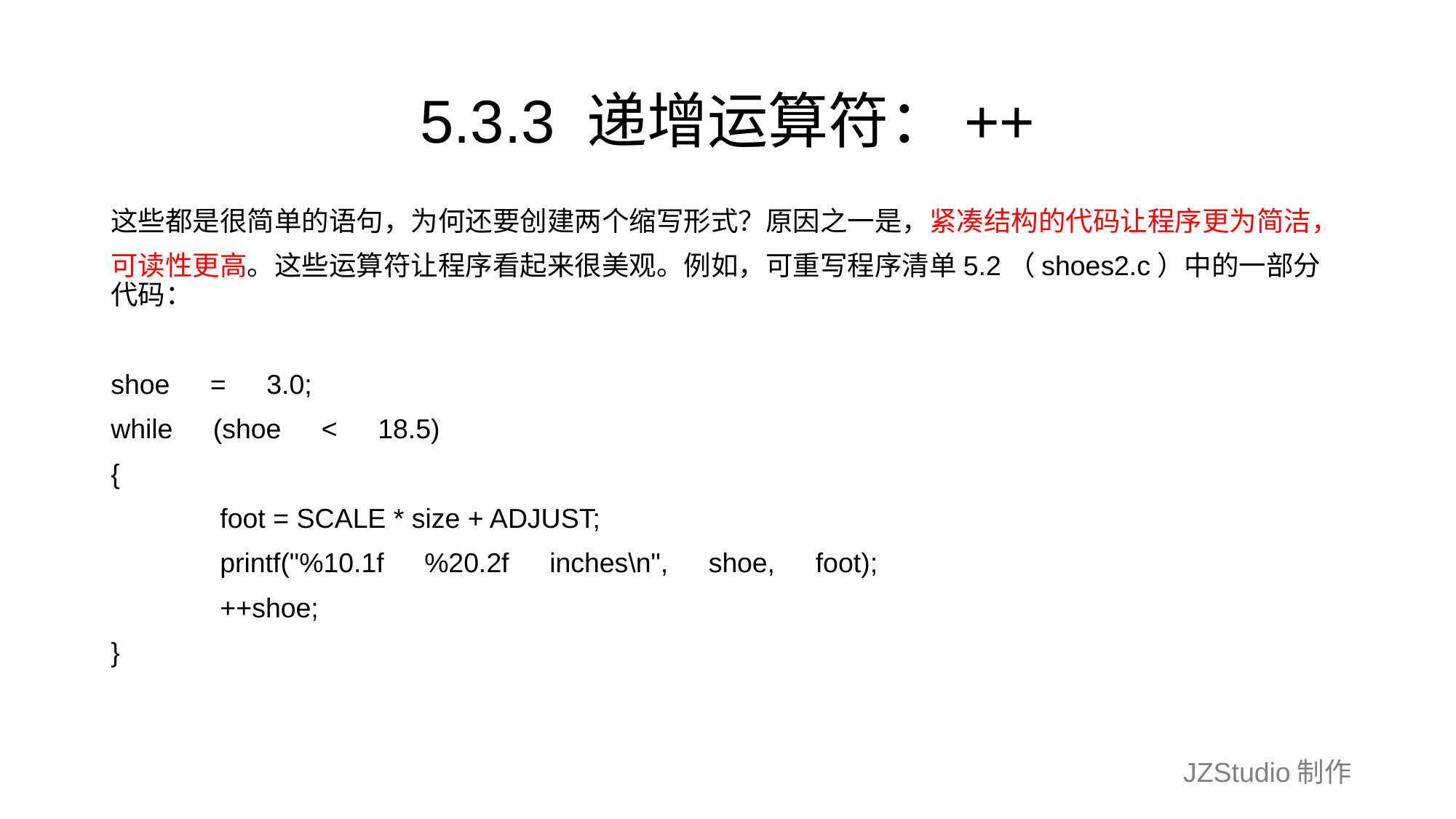

# 5.3.3 递增运算符：++
这些都是很简单的语句，为何还要创建两个缩写形式？原因之一是，紧凑结构的代码让程序更为简洁，
可读性更高。这些运算符让程序看起来很美观。例如，可重写程序清单5.2（shoes2.c）中的一部分代码：

shoe　=　3.0;
while　(shoe　<　18.5)
{
	foot = SCALE * size + ADJUST;
	printf("%10.1f　%20.2f　inches\n",　shoe,　foot);
	++shoe;
}